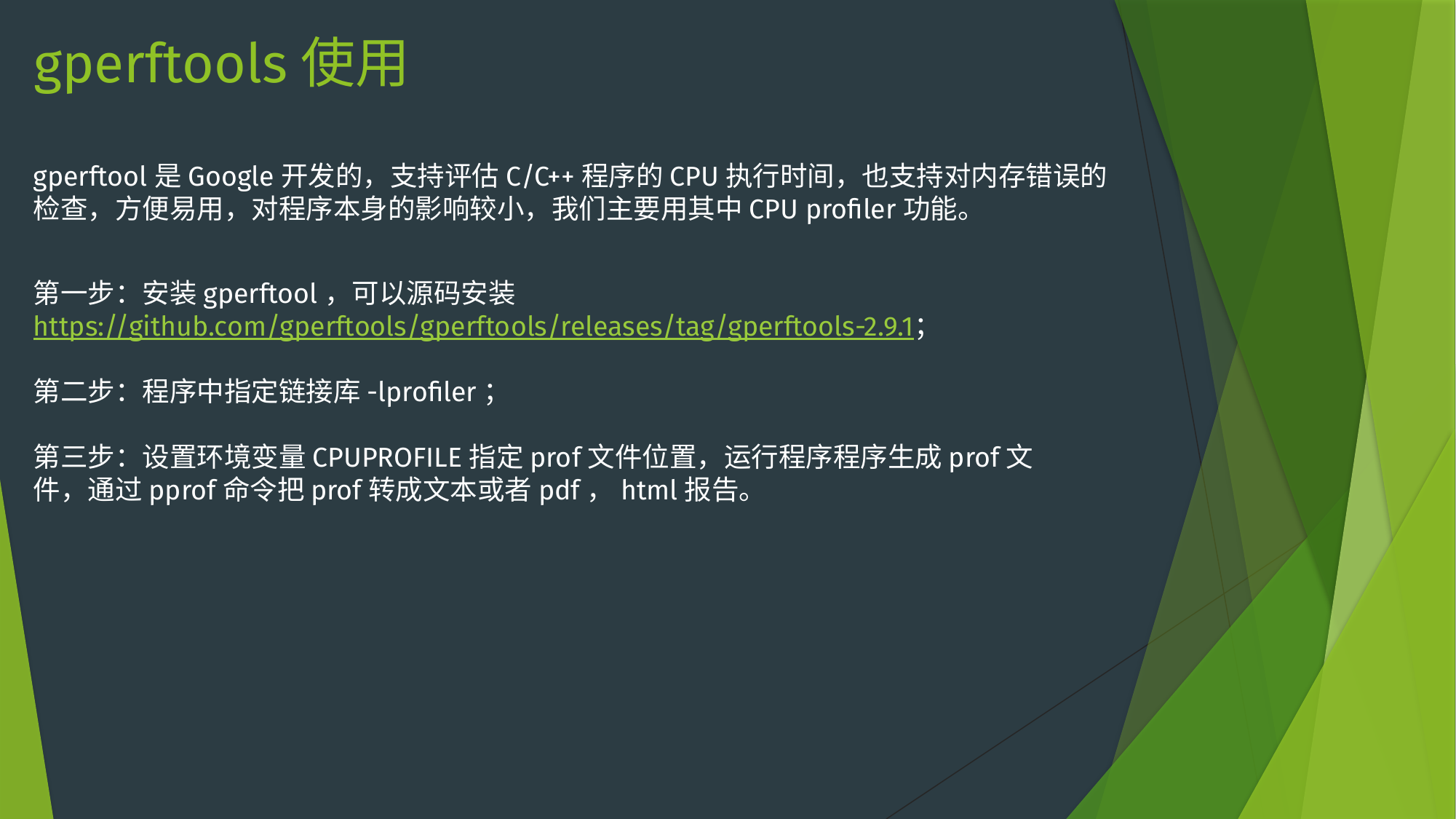

# gperftools使用
gperftool是Google开发的，支持评估C/C++程序的CPU执行时间，也支持对内存错误的检查，方便易用，对程序本身的影响较小，我们主要用其中CPU profiler功能。
第一步：安装gperftool，可以源码安装
https://github.com/gperftools/gperftools/releases/tag/gperftools-2.9.1；

第二步：程序中指定链接库-lprofiler；

第三步：设置环境变量CPUPROFILE指定prof文件位置，运行程序程序生成prof文件，通过pprof命令把prof转成文本或者pdf，html报告。